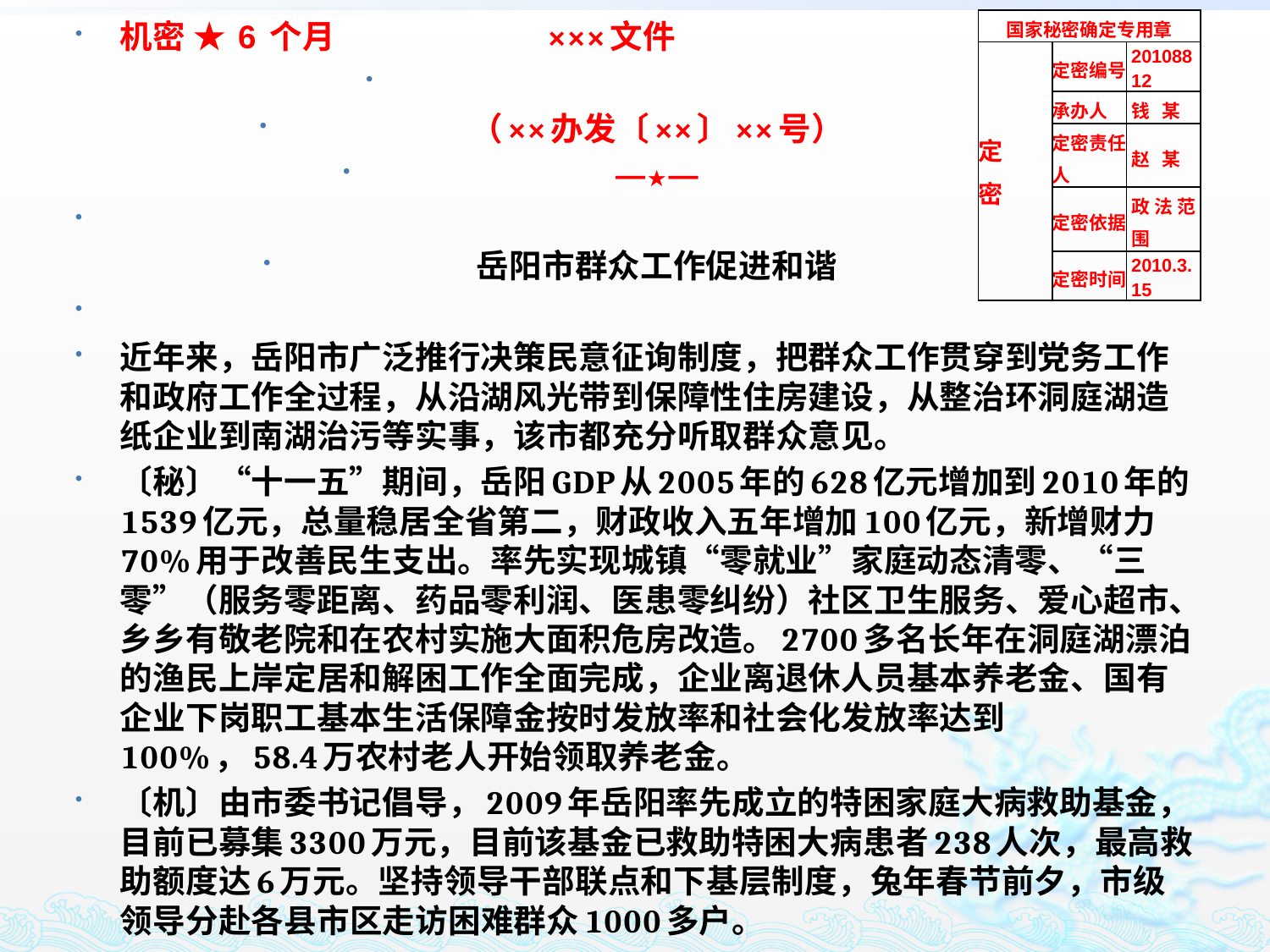

机密 ★ 6 个月                            ×××文件

（××办发〔××〕××号）
—★—

岳阳市群众工作促进和谐

近年来，岳阳市广泛推行决策民意征询制度，把群众工作贯穿到党务工作和政府工作全过程，从沿湖风光带到保障性住房建设，从整治环洞庭湖造纸企业到南湖治污等实事，该市都充分听取群众意见。
〔秘〕“十一五”期间，岳阳GDP从2005年的628亿元增加到2010年的1539亿元，总量稳居全省第二，财政收入五年增加100亿元，新增财力70%用于改善民生支出。率先实现城镇“零就业”家庭动态清零、“三零”（服务零距离、药品零利润、医患零纠纷）社区卫生服务、爱心超市、乡乡有敬老院和在农村实施大面积危房改造。2700多名长年在洞庭湖漂泊的渔民上岸定居和解困工作全面完成，企业离退休人员基本养老金、国有企业下岗职工基本生活保障金按时发放率和社会化发放率达到100%，58.4万农村老人开始领取养老金。
〔机〕由市委书记倡导，2009年岳阳率先成立的特困家庭大病救助基金，目前已募集3300万元，目前该基金已救助特困大病患者238人次，最高救助额度达6万元。坚持领导干部联点和下基层制度，兔年春节前夕，市级领导分赴各县市区走访困难群众1000多户。
| 国家秘密确定专用章 |  |  |
| --- | --- | --- |
| 定 密 | 定密编号 | 20108812 |
|  | 承办人 | 钱 某 |
|  | 定密责任人 | 赵 某 |
|  | 定密依据 | 政法范围 |
|  | 定密时间 | 2010.3.15 |